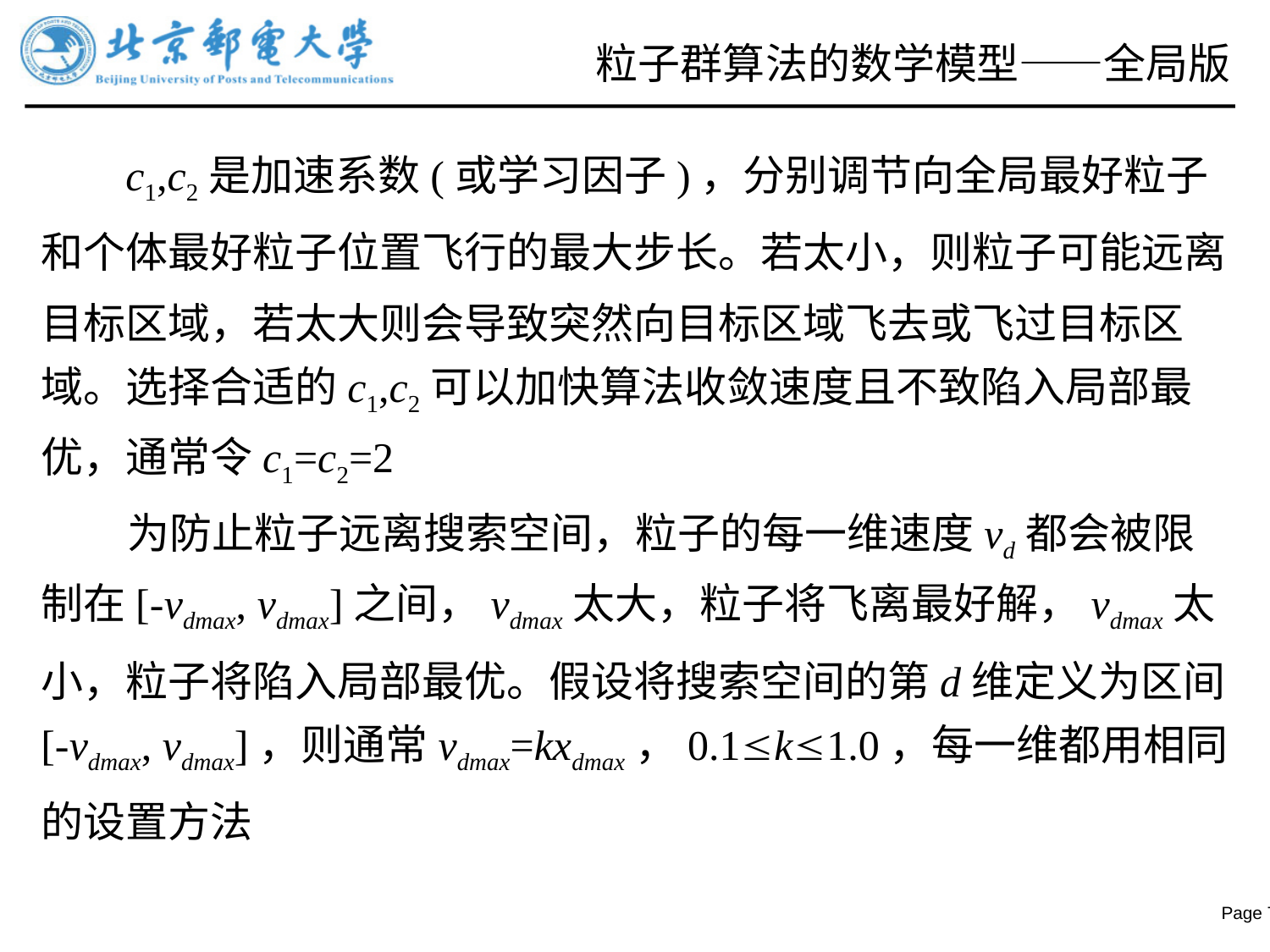

# 粒子群算法的数学模型——全局版
        c1,c2是加速系数(或学习因子)，分别调节向全局最好粒子和个体最好粒子位置飞行的最大步长。若太小，则粒子可能远离目标区域，若太大则会导致突然向目标区域飞去或飞过目标区域。选择合适的c1,c2可以加快算法收敛速度且不致陷入局部最优，通常令c1=c2=2
        为防止粒子远离搜索空间，粒子的每一维速度vd都会被限制在[-vdmax, vdmax]之间，vdmax太大，粒子将飞离最好解，vdmax太小，粒子将陷入局部最优。假设将搜索空间的第d维定义为区间[-vdmax, vdmax]，则通常vdmax=kxdmax，0.1≤k≤1.0，每一维都用相同的设置方法